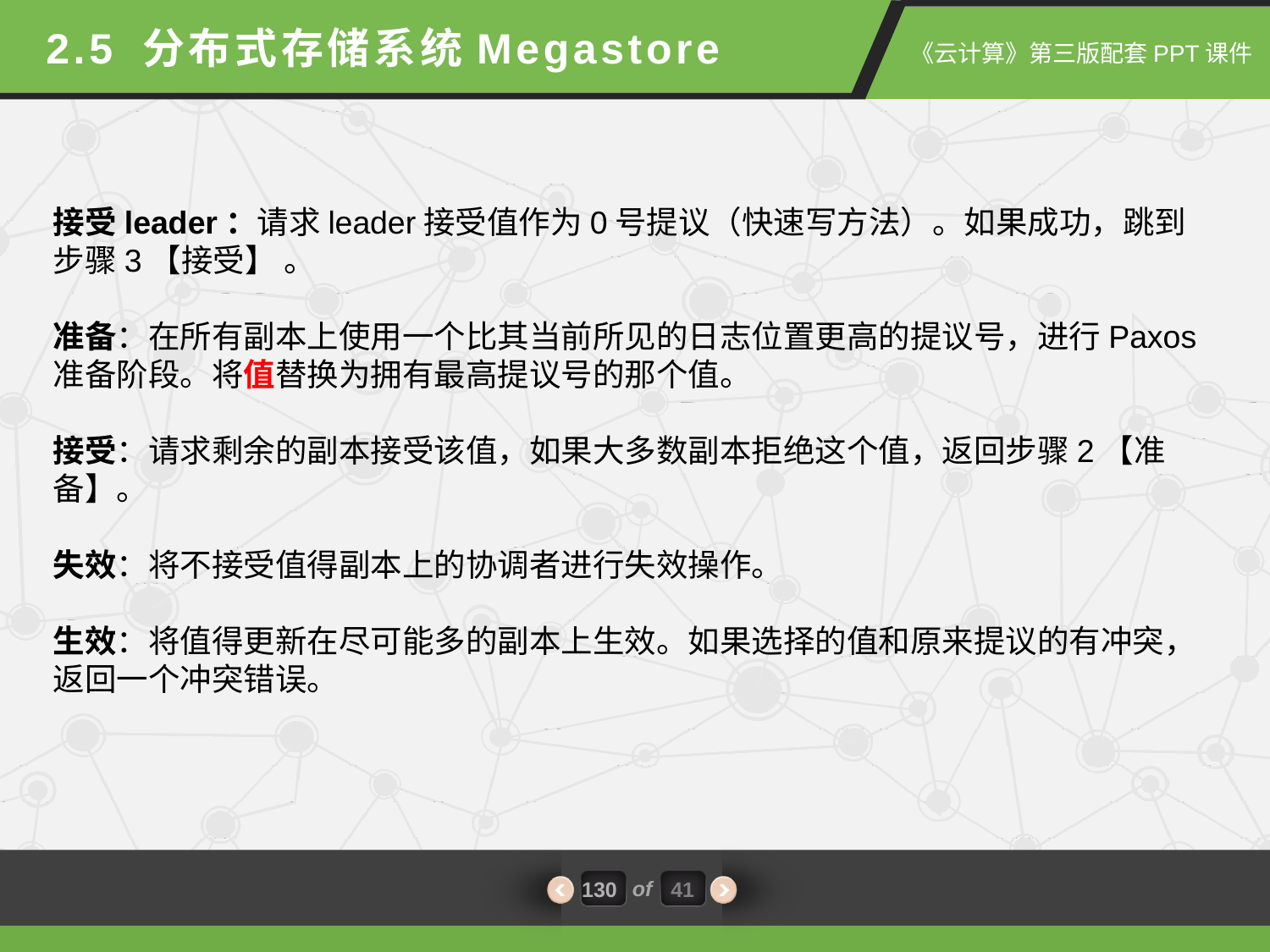

2.5 分布式存储系统Megastore
接受leader：请求leader接受值作为0号提议（快速写方法）。如果成功，跳到步骤3【接受】 。

准备：在所有副本上使用一个比其当前所见的日志位置更高的提议号，进行Paxos准备阶段。将值替换为拥有最高提议号的那个值。

接受：请求剩余的副本接受该值，如果大多数副本拒绝这个值，返回步骤2【准备】。

失效：将不接受值得副本上的协调者进行失效操作。

生效：将值得更新在尽可能多的副本上生效。如果选择的值和原来提议的有冲突，返回一个冲突错误。

130